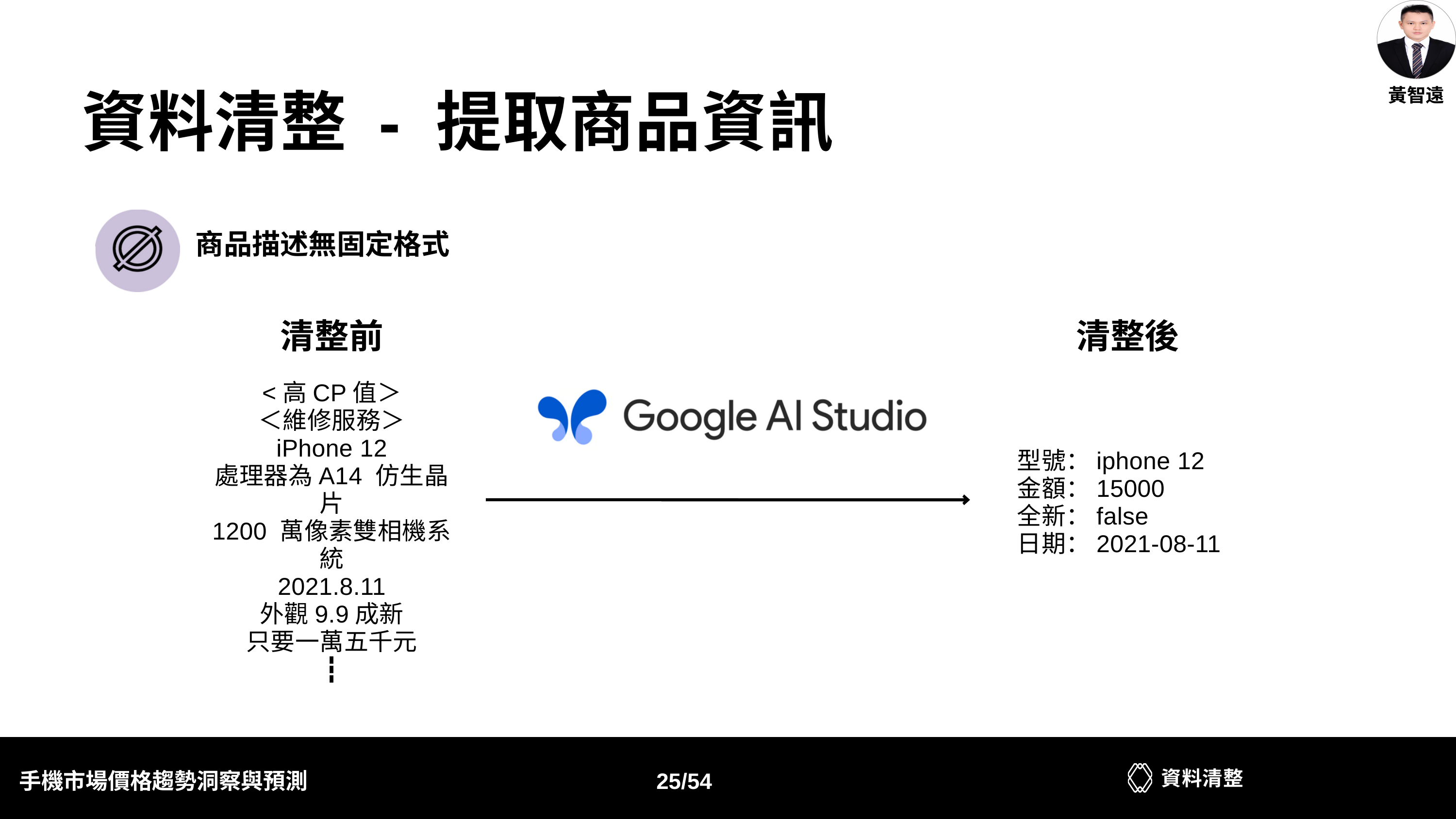

黃智遠
資料清整 - 提取商品資訊

商品描述無固定格式

清整前
清整後

<高CP值＞
＜維修服務＞
iPhone 12
處理器為A14 仿生晶片
1200 萬像素雙相機系統
2021.8.11
外觀9.9成新
只要一萬五千元
┇
型號：iphone 12
金額：15000
全新：false
日期：2021-08-11

資料清整